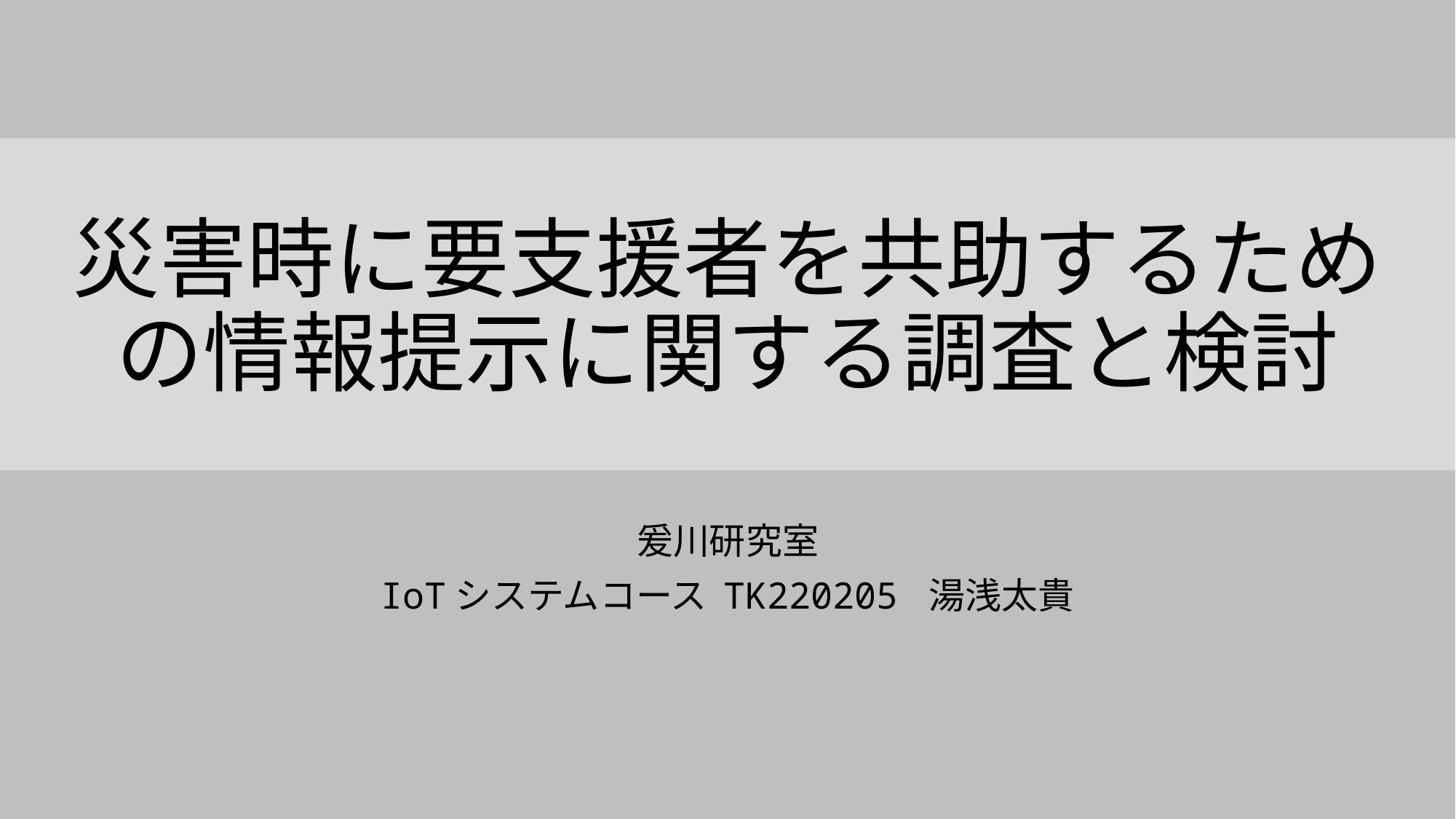

# 災害時に要支援者を共助するための情報提示に関する調査と検討

爰川研究室
IoTシステムコース TK220205 湯浅太貴